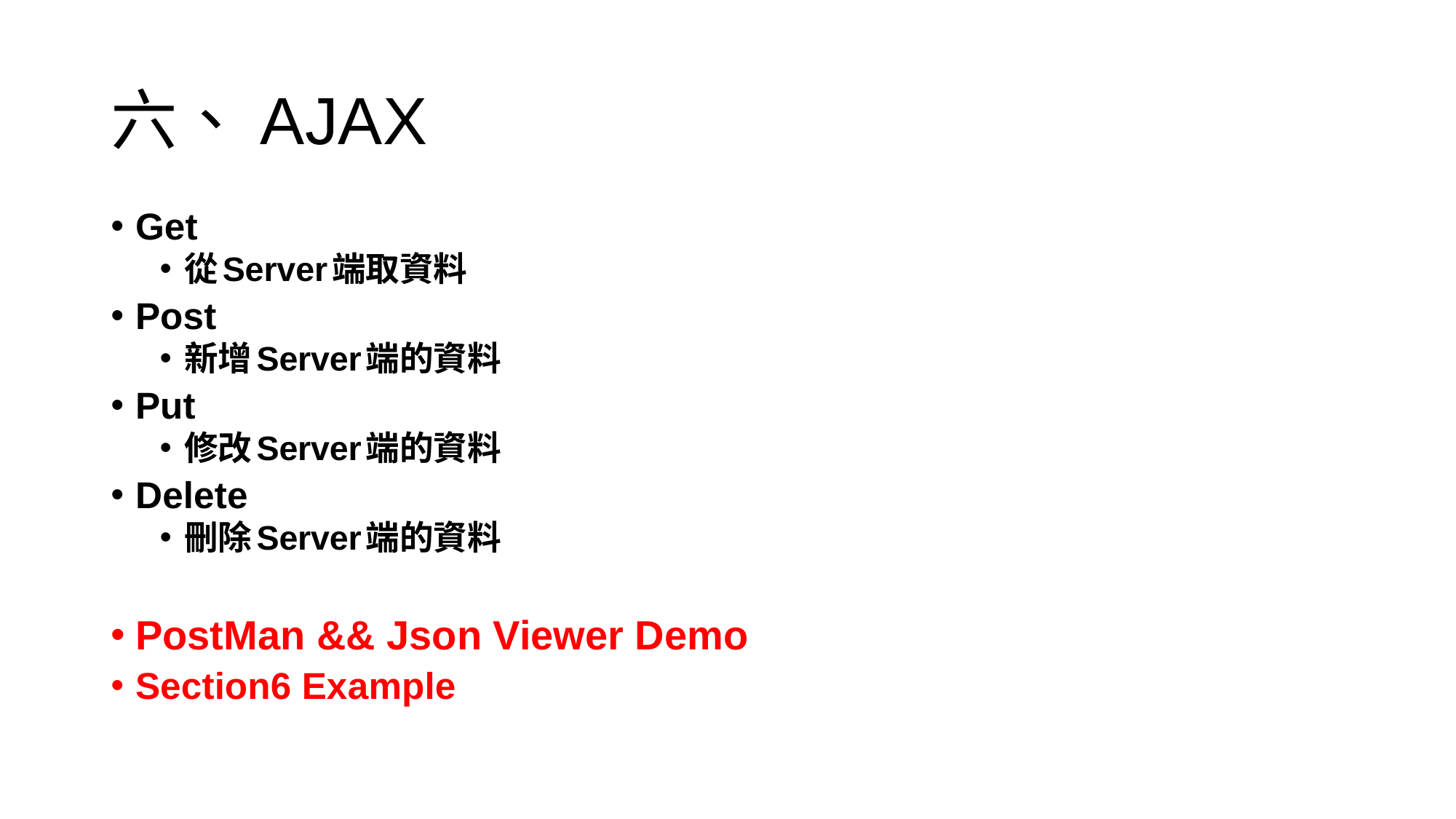

# 六、AJAX
Get
從Server端取資料
Post
新增Server端的資料
Put
修改Server端的資料
Delete
刪除Server端的資料

PostMan && Json Viewer Demo
Section6 Example